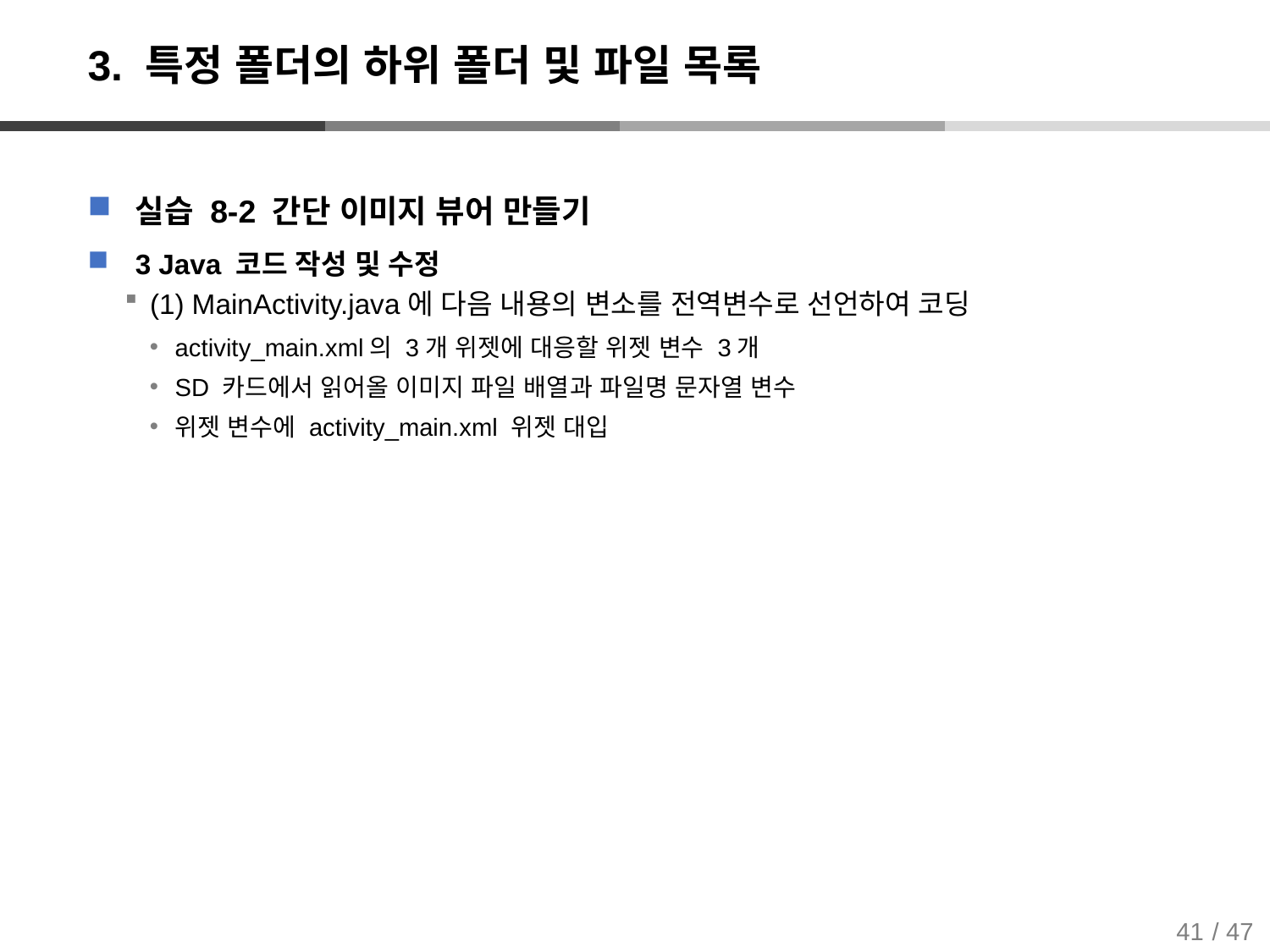

# 3. 특정 폴더의 하위 폴더 및 파일 목록
실습 8-2 간단 이미지 뷰어 만들기
3 Java 코드 작성 및 수정
(1) MainActivity.java에 다음 내용의 변소를 전역변수로 선언하여 코딩
activity_main.xml의 3개 위젯에 대응할 위젯 변수 3개
SD 카드에서 읽어올 이미지 파일 배열과 파일명 문자열 변수
위젯 변수에 activity_main.xml 위젯 대입